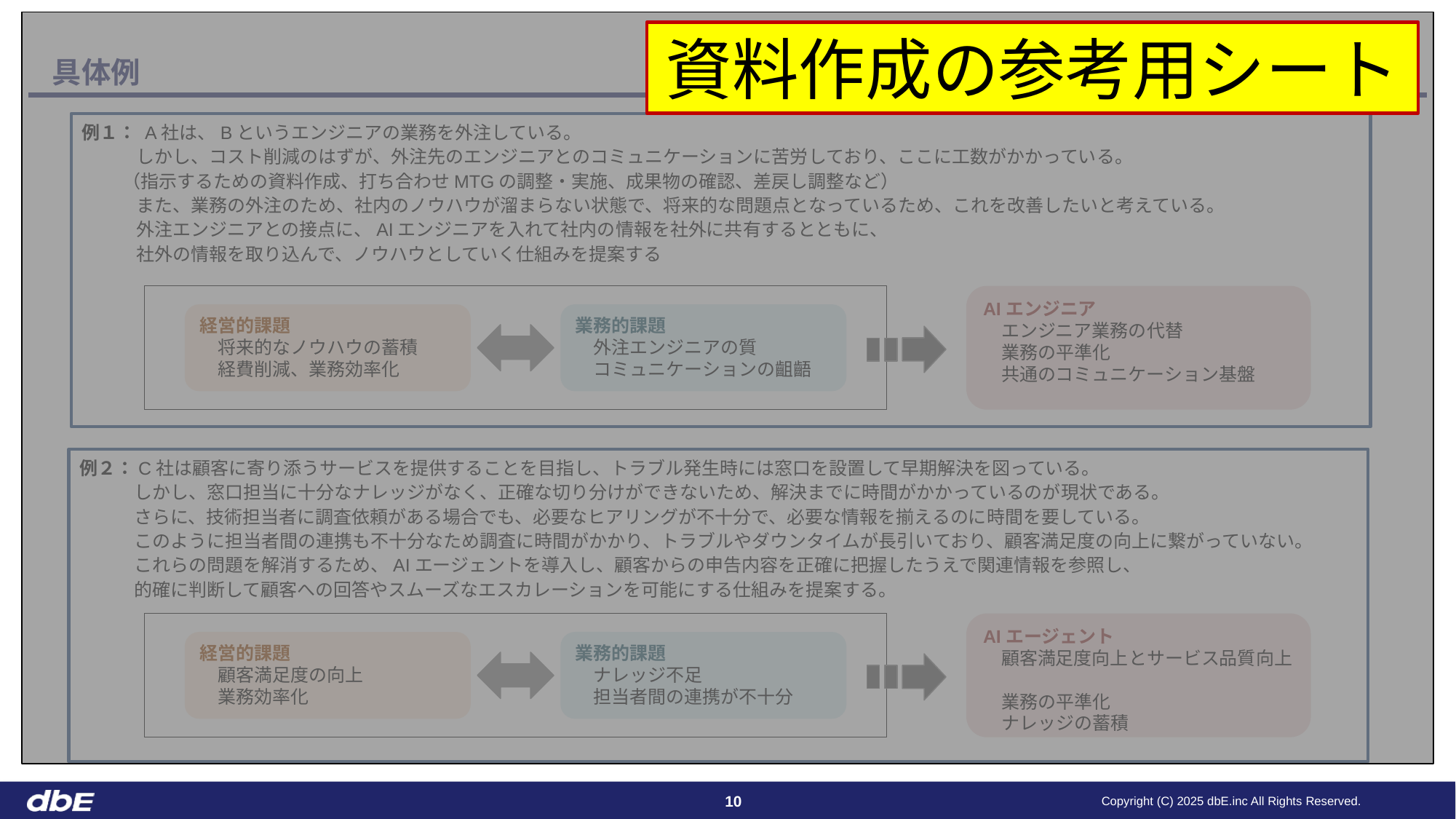

資料作成の参考用シート
# 具体例
例１： A社は、Bというエンジニアの業務を外注している。
　　　しかし、コスト削減のはずが、外注先のエンジニアとのコミュニケーションに苦労しており、ここに工数がかかっている。
　　 （指示するための資料作成、打ち合わせMTGの調整・実施、成果物の確認、差戻し調整など）
　　　また、業務の外注のため、社内のノウハウが溜まらない状態で、将来的な問題点となっているため、これを改善したいと考えている。
　　　外注エンジニアとの接点に、AIエンジニアを入れて社内の情報を社外に共有するとともに、
　　　社外の情報を取り込んで、ノウハウとしていく仕組みを提案する

AIエンジニア
　エンジニア業務の代替
　業務の平準化
　共通のコミュニケーション基盤
経営的課題
　将来的なノウハウの蓄積
　経費削減、業務効率化
業務的課題
　外注エンジニアの質
　コミュニケーションの齟齬

例２：C社は顧客に寄り添うサービスを提供することを目指し、トラブル発生時には窓口を設置して早期解決を図っている。
　　　しかし、窓口担当に十分なナレッジがなく、正確な切り分けができないため、解決までに時間がかかっているのが現状である。
　　　さらに、技術担当者に調査依頼がある場合でも、必要なヒアリングが不十分で、必要な情報を揃えるのに時間を要している。
　　　このように担当者間の連携も不十分なため調査に時間がかかり、トラブルやダウンタイムが長引いており、顧客満足度の向上に繋がっていない。
　　　これらの問題を解消するため、AIエージェントを導入し、顧客からの申告内容を正確に把握したうえで関連情報を参照し、
　　　的確に判断して顧客への回答やスムーズなエスカレーションを可能にする仕組みを提案する。

AIエージェント
　顧客満足度向上とサービス品質向上
　業務の平準化
　ナレッジの蓄積
経営的課題
　顧客満足度の向上
　業務効率化
業務的課題
　ナレッジ不足
　担当者間の連携が不十分

Copyright (C) 2025 dbE.inc All Rights Reserved.
10